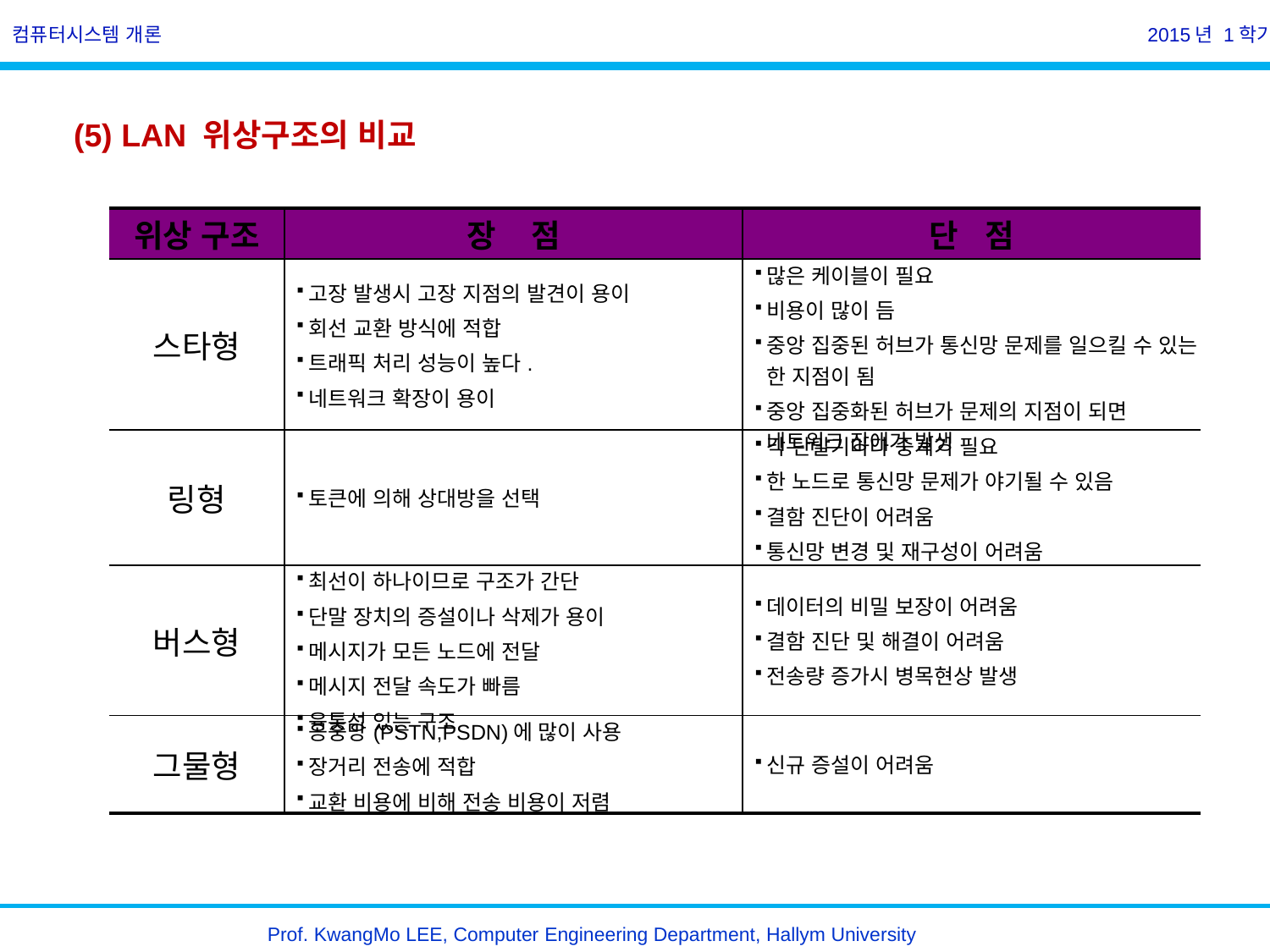

컴퓨터시스템 개론
2015년 1학기
(5) LAN 위상구조의 비교
| 위상 구조 | 장 점 | 단 점 |
| --- | --- | --- |
| 스타형 | 고장 발생시 고장 지점의 발견이 용이 회선 교환 방식에 적합 트래픽 처리 성능이 높다. 네트워크 확장이 용이 | 많은 케이블이 필요 비용이 많이 듬 중앙 집중된 허브가 통신망 문제를 일으킬 수 있는 한 지점이 됨 중앙 집중화된 허브가 문제의 지점이 되면 네트워크 장애가 발생 |
| 링형 | 토큰에 의해 상대방을 선택 | 각 단말기마다 중계기 필요 한 노드로 통신망 문제가 야기될 수 있음 결함 진단이 어려움 통신망 변경 및 재구성이 어려움 |
| 버스형 | 최선이 하나이므로 구조가 간단 단말 장치의 증설이나 삭제가 용이 메시지가 모든 노드에 전달 메시지 전달 속도가 빠름 융통성 있는 구조 | 데이터의 비밀 보장이 어려움 결함 진단 및 해결이 어려움 전송량 증가시 병목현상 발생 |
| 그물형 | 공중망(PSTN,PSDN)에 많이 사용 장거리 전송에 적합 교환 비용에 비해 전송 비용이 저렴 | 신규 증설이 어려움 |
Prof. KwangMo LEE, Computer Engineering Department, Hallym University